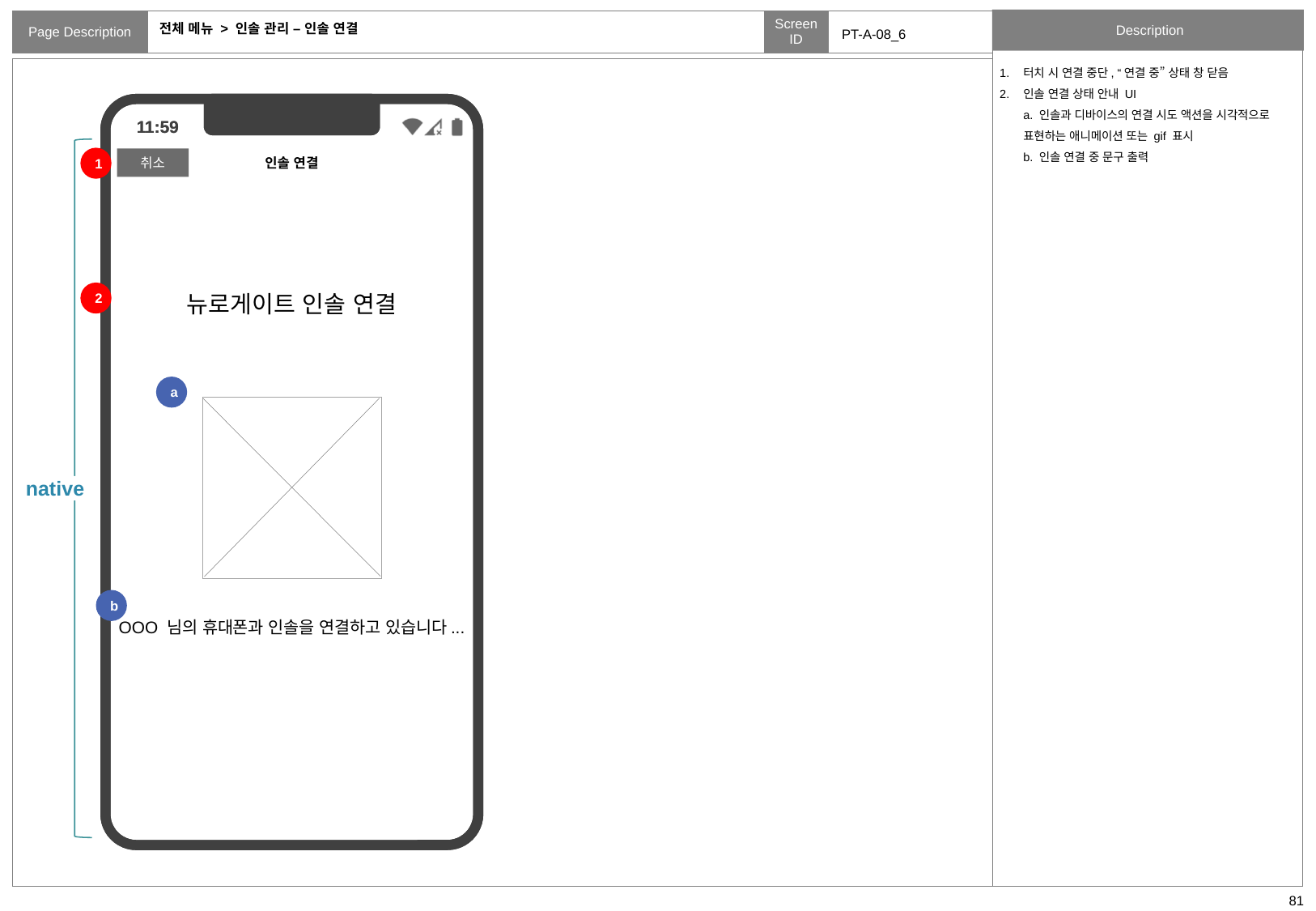

# 전체 메뉴 > 인솔 관리 – 인솔 연결
PT-A-08_6
터치 시 연결 중단, “연결 중” 상태 창 닫음
인솔 연결 상태 안내 UI
a. 인솔과 디바이스의 연결 시도 액션을 시각적으로 표현하는 애니메이션 또는 gif 표시
b. 인솔 연결 중 문구 출력

native
1
뉴로게이트 인솔 연결
2
a

b
OOO 님의 휴대폰과 인솔을 연결하고 있습니다...